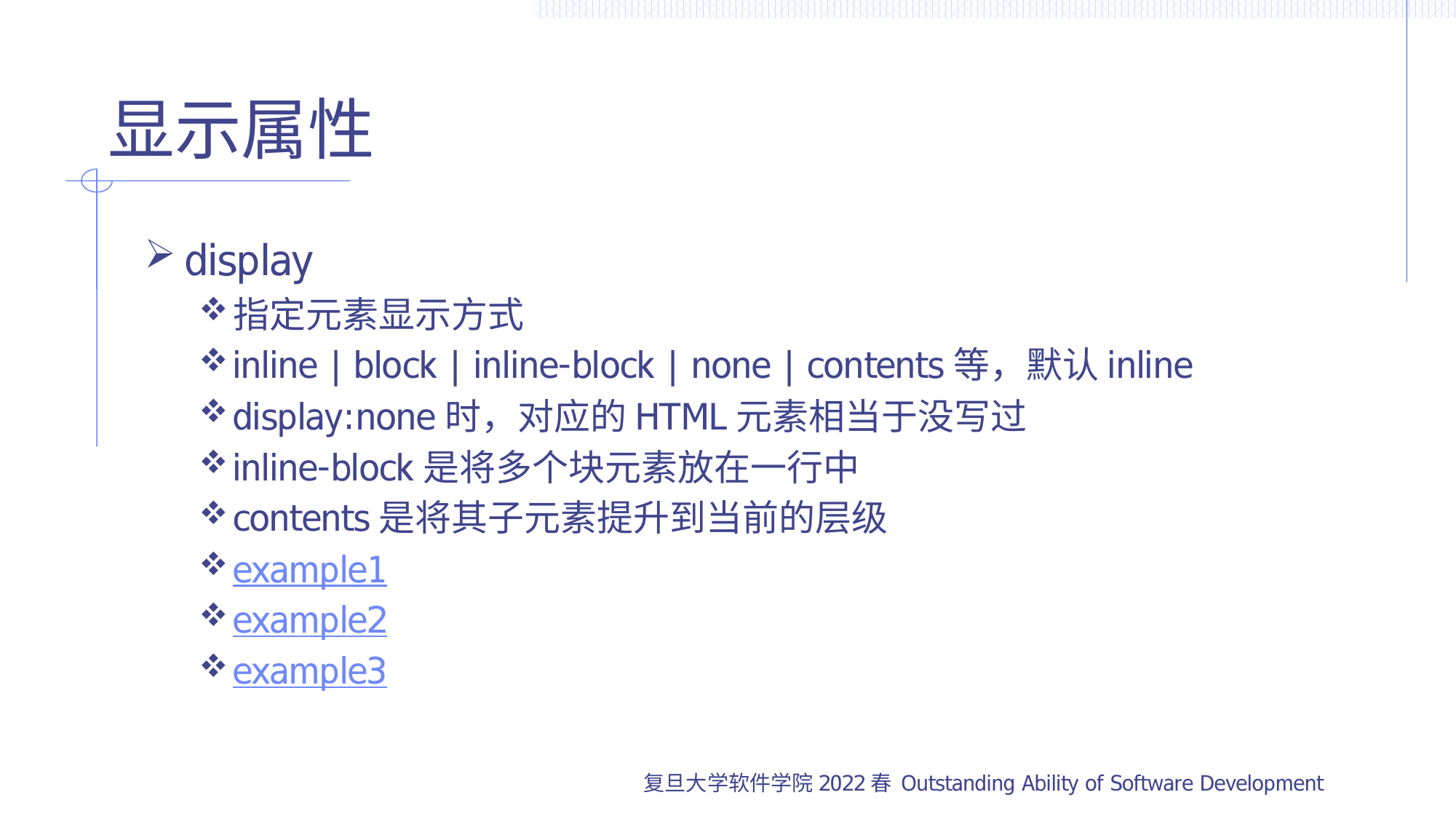

# 显示属性
display
指定元素显示方式
inline | block | inline-block | none | contents等，默认inline
display:none时，对应的HTML元素相当于没写过
inline-block是将多个块元素放在一行中
contents是将其子元素提升到当前的层级
example1
example2
example3